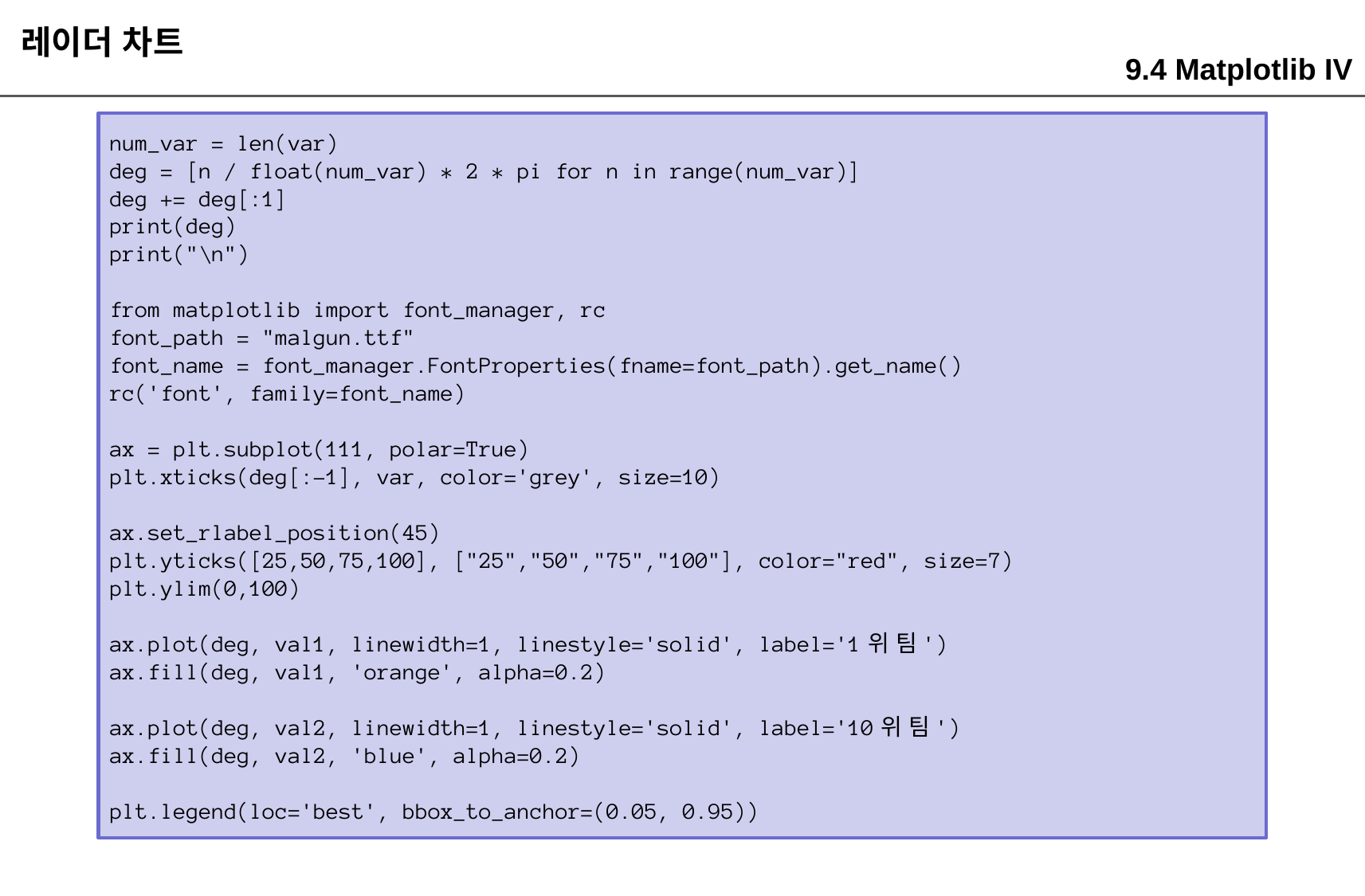

레이더 차트
9.4 Matplotlib IV
num_var = len(var)
deg = [n / float(num_var) * 2 * pi for n in range(num_var)]
deg += deg[:1]
print(deg)
print("\n")

from matplotlib import font_manager, rc
font_path = "malgun.ttf"
font_name = font_manager.FontProperties(fname=font_path).get_name()
rc('font', family=font_name)

ax = plt.subplot(111, polar=True)
plt.xticks(deg[:-1], var, color='grey', size=10)

ax.set_rlabel_position(45)
plt.yticks([25,50,75,100], ["25","50","75","100"], color="red", size=7)
plt.ylim(0,100)

ax.plot(deg, val1, linewidth=1, linestyle='solid', label='1위 팀')
ax.fill(deg, val1, 'orange', alpha=0.2)

ax.plot(deg, val2, linewidth=1, linestyle='solid', label='10위 팀')
ax.fill(deg, val2, 'blue', alpha=0.2)

plt.legend(loc='best', bbox_to_anchor=(0.05, 0.95))